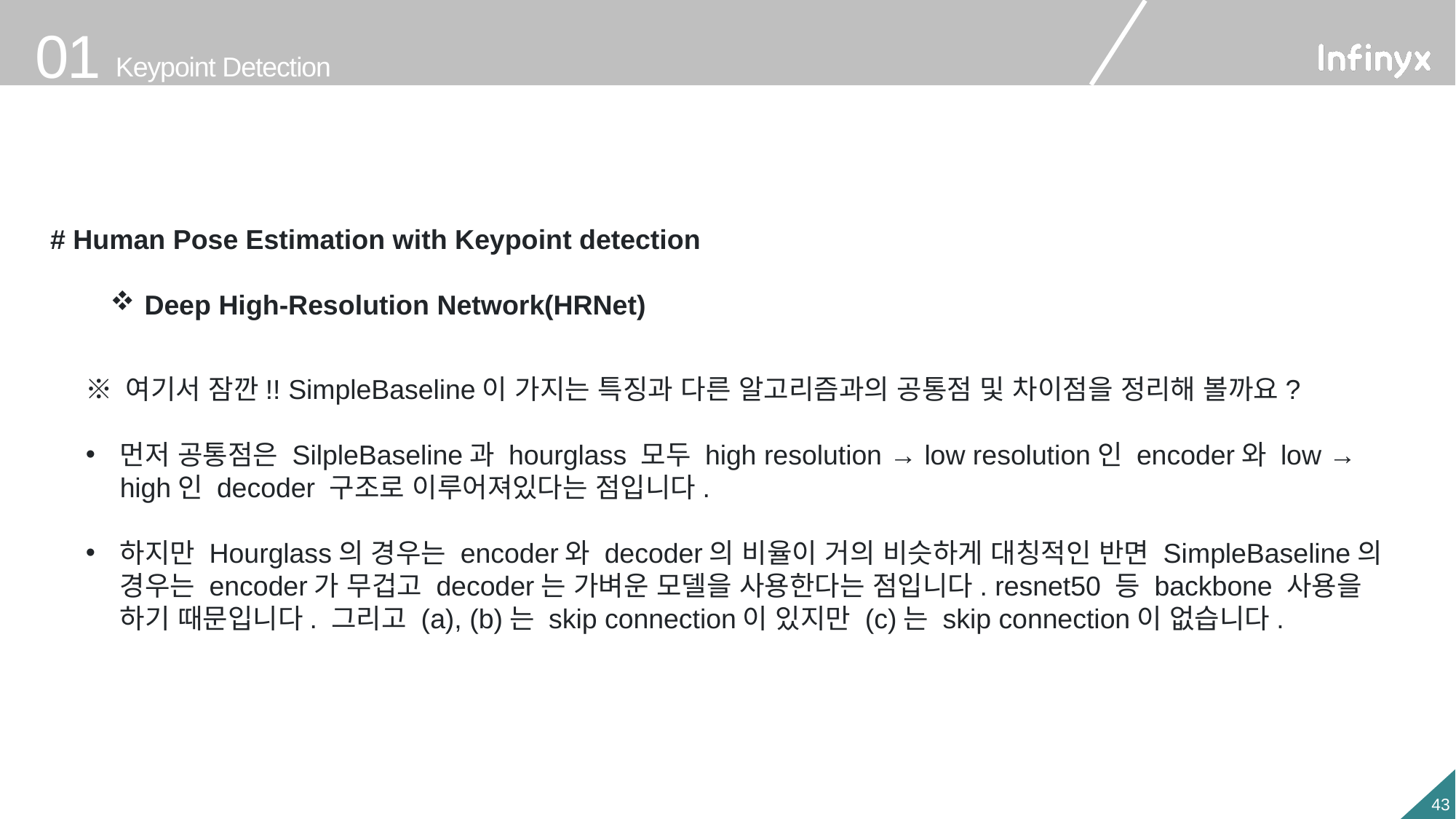

# Human Pose Estimation with Keypoint detection
Deep High-Resolution Network(HRNet)
※ 여기서 잠깐!! SimpleBaseline이 가지는 특징과 다른 알고리즘과의 공통점 및 차이점을 정리해 볼까요?

먼저 공통점은 SilpleBaseline과 hourglass 모두 high resolution → low resolution인 encoder와 low → high인 decoder 구조로 이루어져있다는 점입니다.

하지만 Hourglass의 경우는 encoder와 decoder의 비율이 거의 비슷하게 대칭적인 반면 SimpleBaseline의 경우는 encoder가 무겁고 decoder는 가벼운 모델을 사용한다는 점입니다. resnet50 등 backbone 사용을 하기 때문입니다. 그리고 (a), (b)는 skip connection이 있지만 (c)는 skip connection이 없습니다.